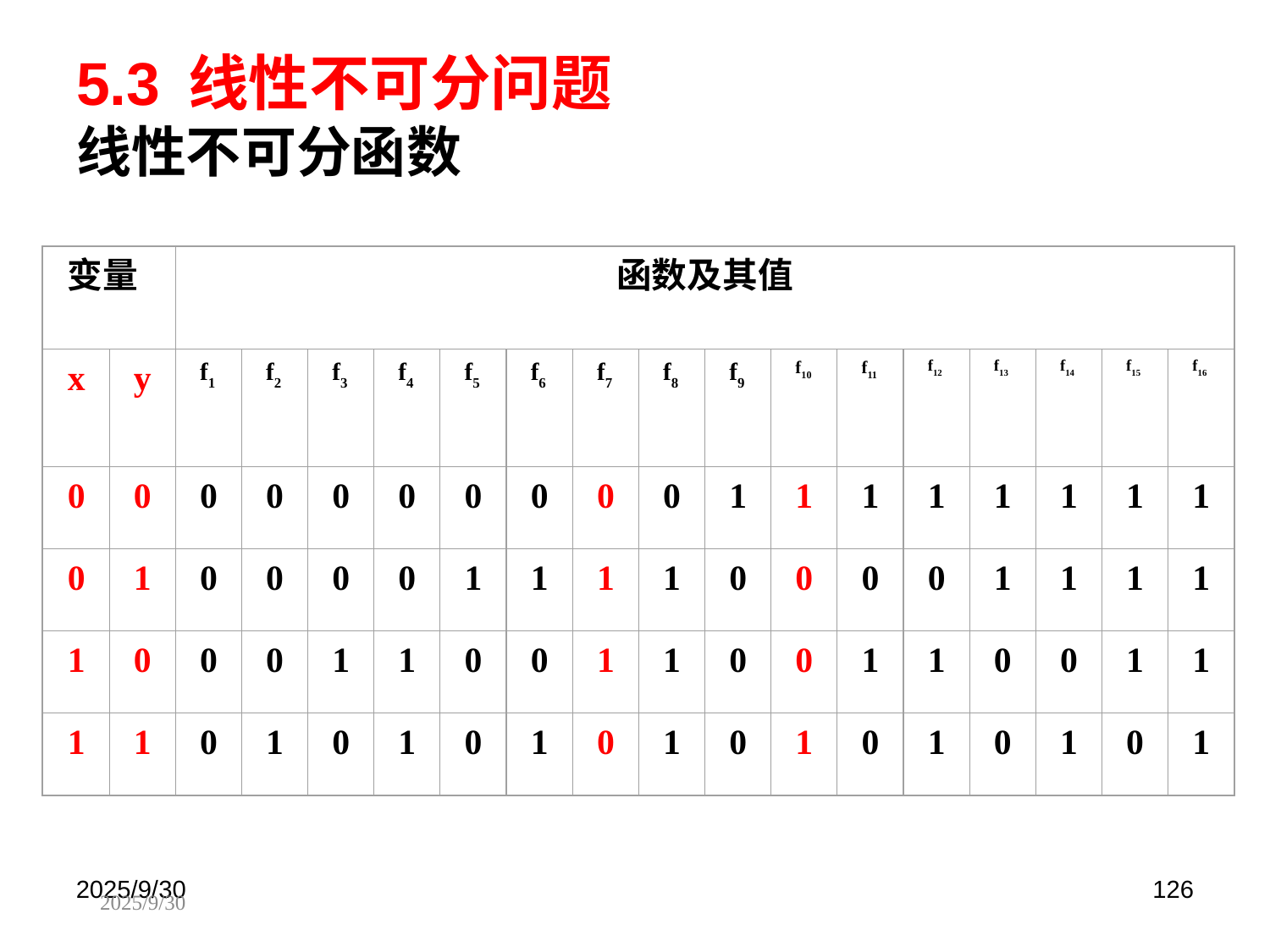

5.3 线性不可分问题
线性不可分函数

变量

函数及其值

x

y

f1

f2

f3

f4

f5

f6

f7

f8

f9

f10

f11

f12

f13

f14

f15

f16

0

0

0

0

0

0

0

0

0

0

1

1

1

1

1

1

1

1

0

1

0

0

0

0

1

1

1

1

0

0

0

0

1

1

1

1

1

0

0

0

1

1

0

0

1

1

0

0

1

1

0

0

1

1

1

1

0

1

0

1

0

1

0

1

0

1

0

1

0

1

0

1
2025/9/30
126
2025/9/30